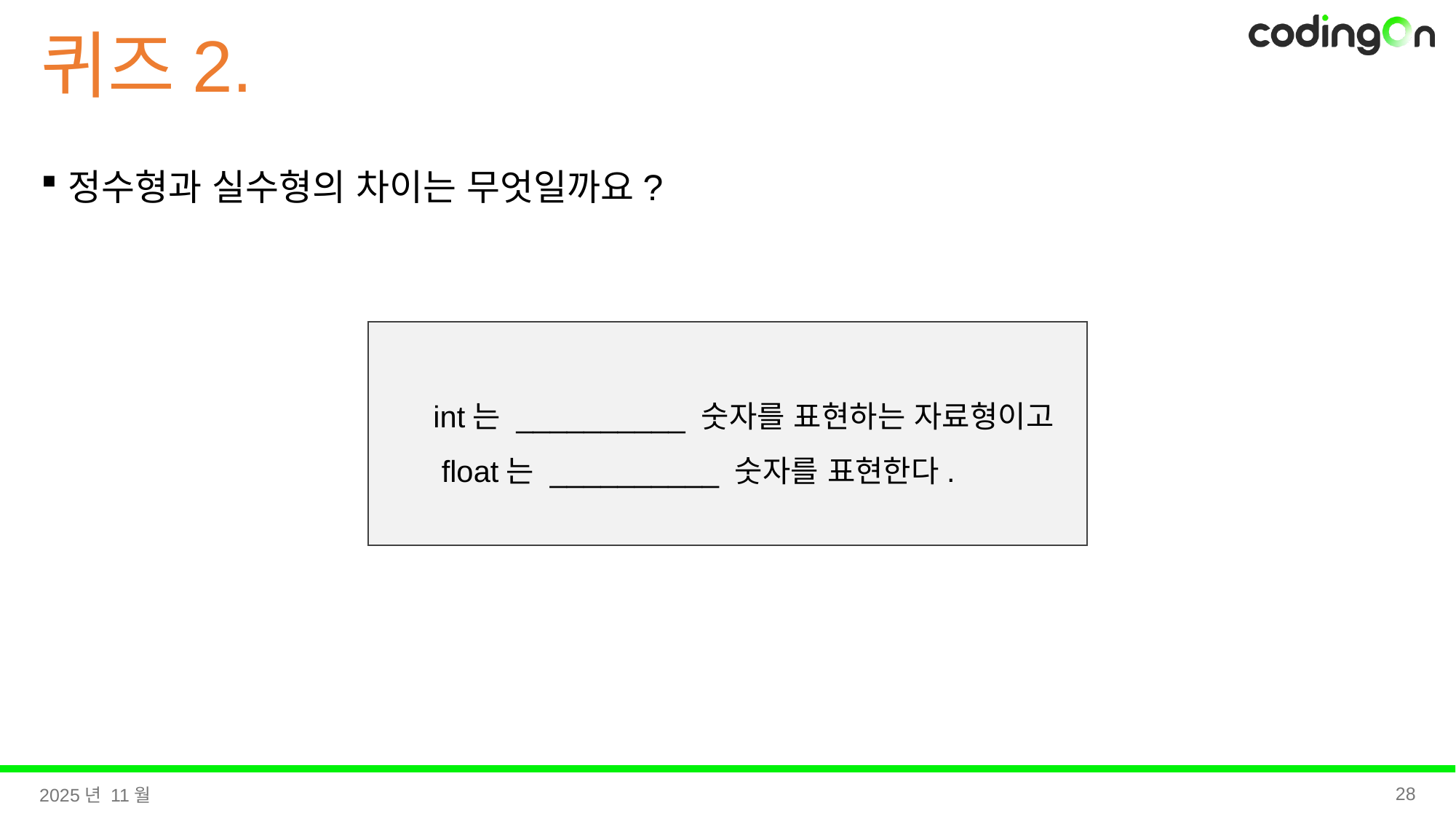

퀴즈2.
정수형과 실수형의 차이는 무엇일까요?

int는 __________ 숫자를 표현하는 자료형이고
 float는 __________ 숫자를 표현한다.
28
2025년 11월